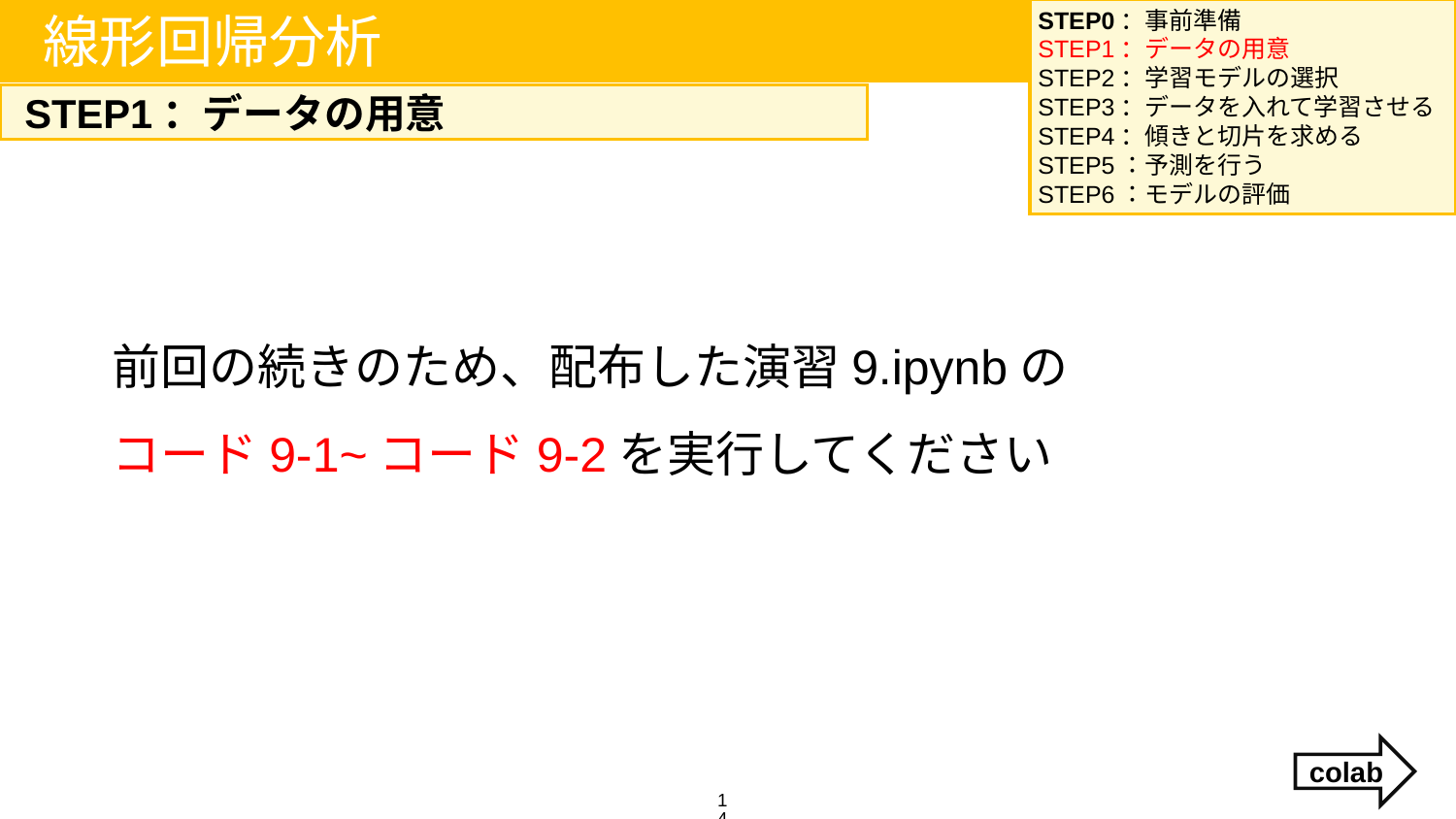

STEP0：事前準備
STEP1：データの用意
STEP2：学習モデルの選択
STEP3：データを入れて学習させる
STEP4：傾きと切片を求める
STEP5：予測を行う
STEP6：モデルの評価
線形回帰分析
STEP1：データの用意
前回の続きのため、配布した演習9.ipynbの
コード9-1~コード9-2を実行してください
colab
14